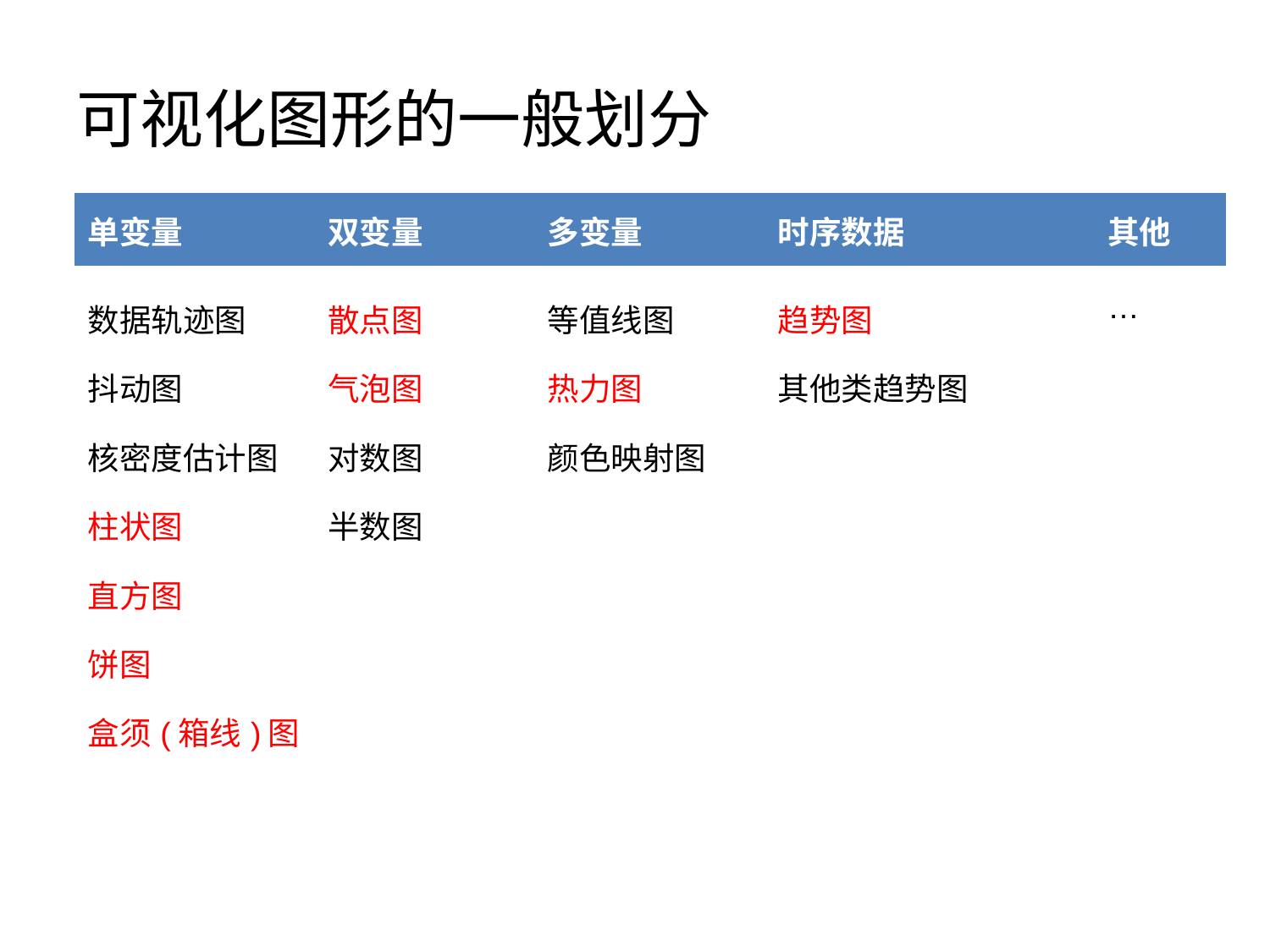

# 可视化图形的一般划分
| 单变量 | 双变量 | 多变量 | 时序数据 | 其他 |
| --- | --- | --- | --- | --- |
| 数据轨迹图 抖动图          核密度估计图  柱状图 直方图 饼图 盒须(箱线)图 | 散点图 气泡图 对数图 半数图 | 等值线图 热力图 颜色映射图 | 趋势图 其他类趋势图 | … |